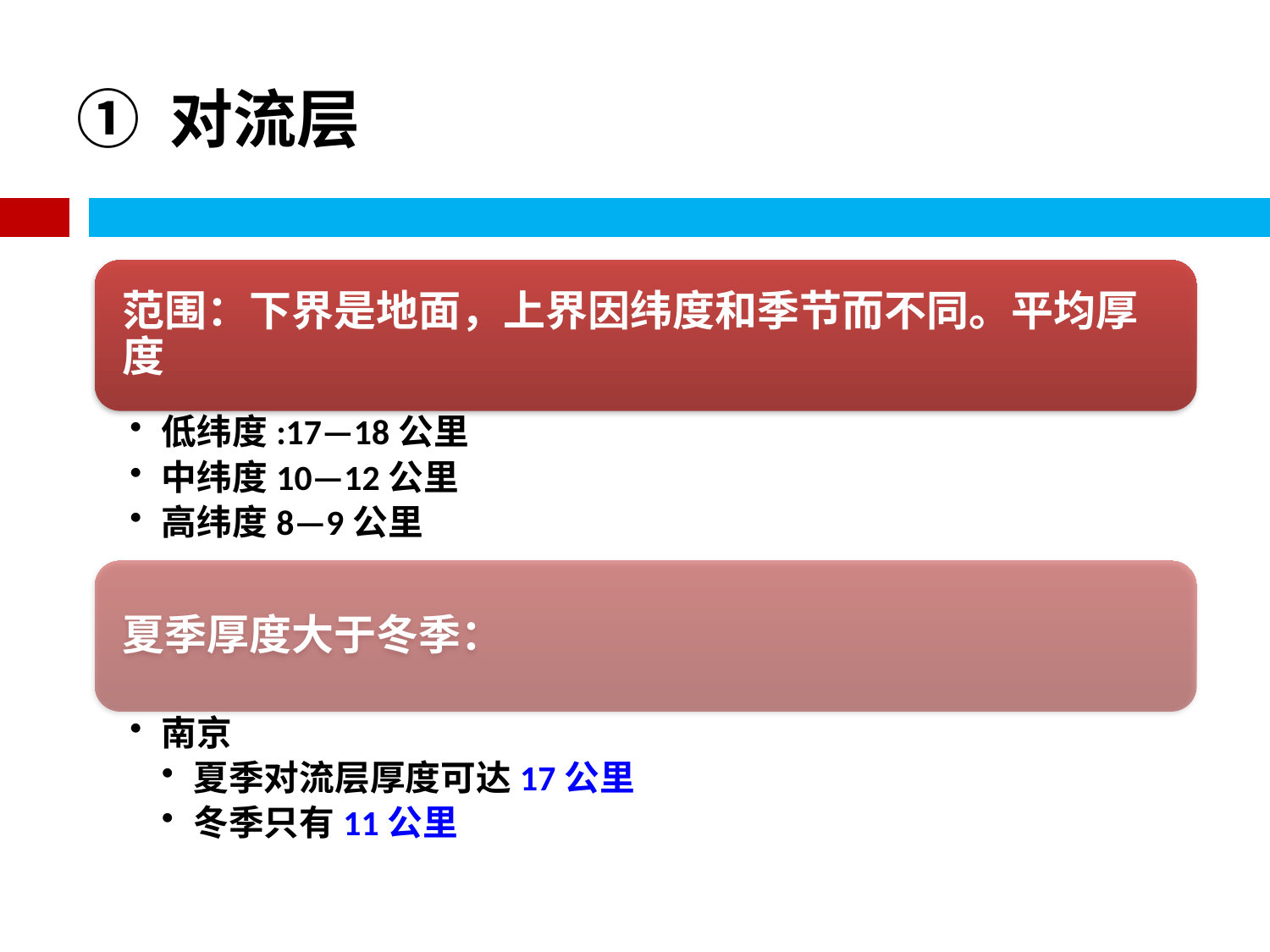

# ① 对流层
范围：下界是地面，上界因纬度和季节而不同。平均厚度
低纬度:17—18公里
中纬度10—12公里
高纬度8—9公里
夏季厚度大于冬季：
南京
夏季对流层厚度可达17公里
冬季只有11公里